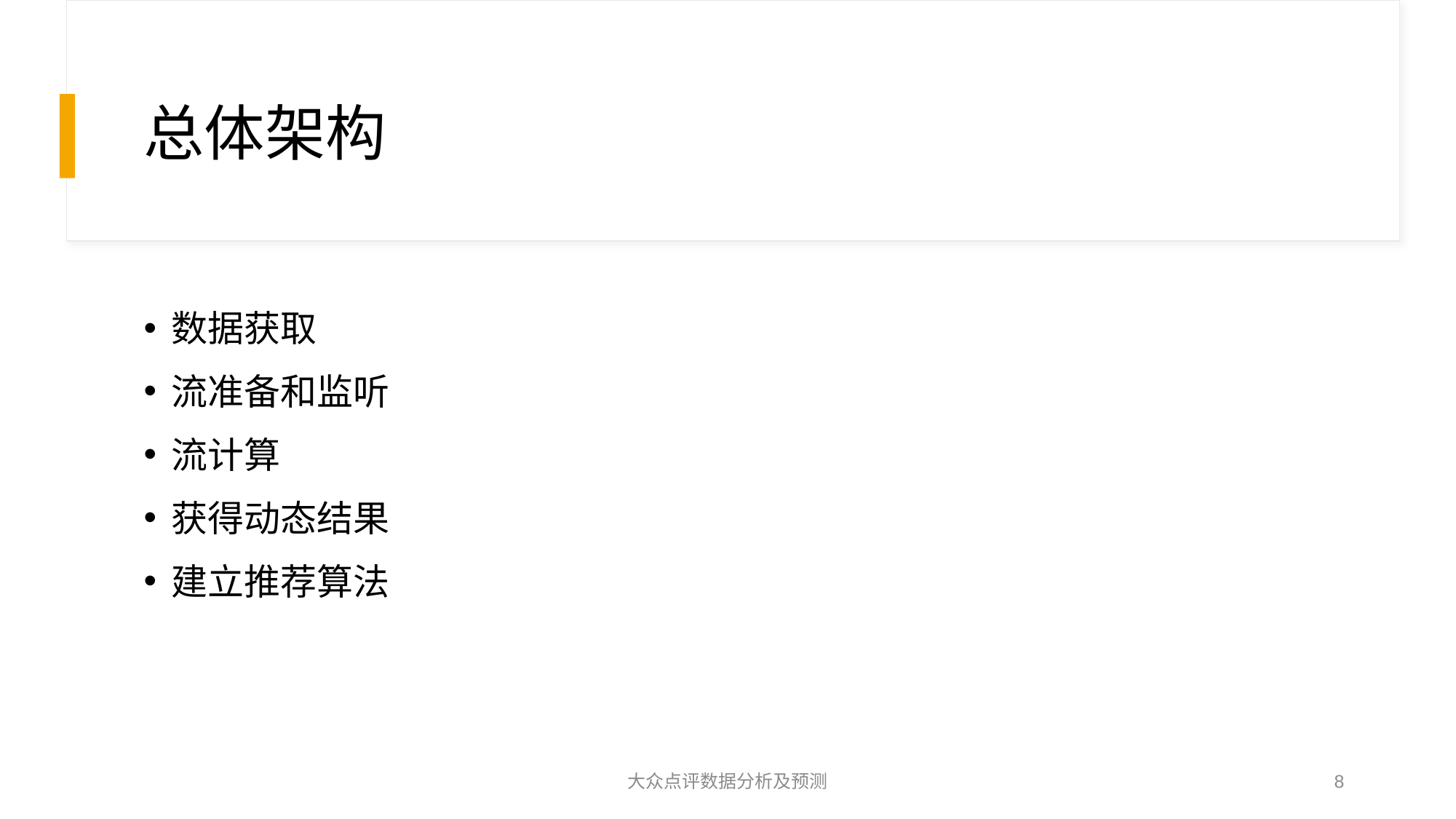

# 总体架构
数据获取
流准备和监听
流计算
获得动态结果
建立推荐算法
大众点评数据分析及预测
8